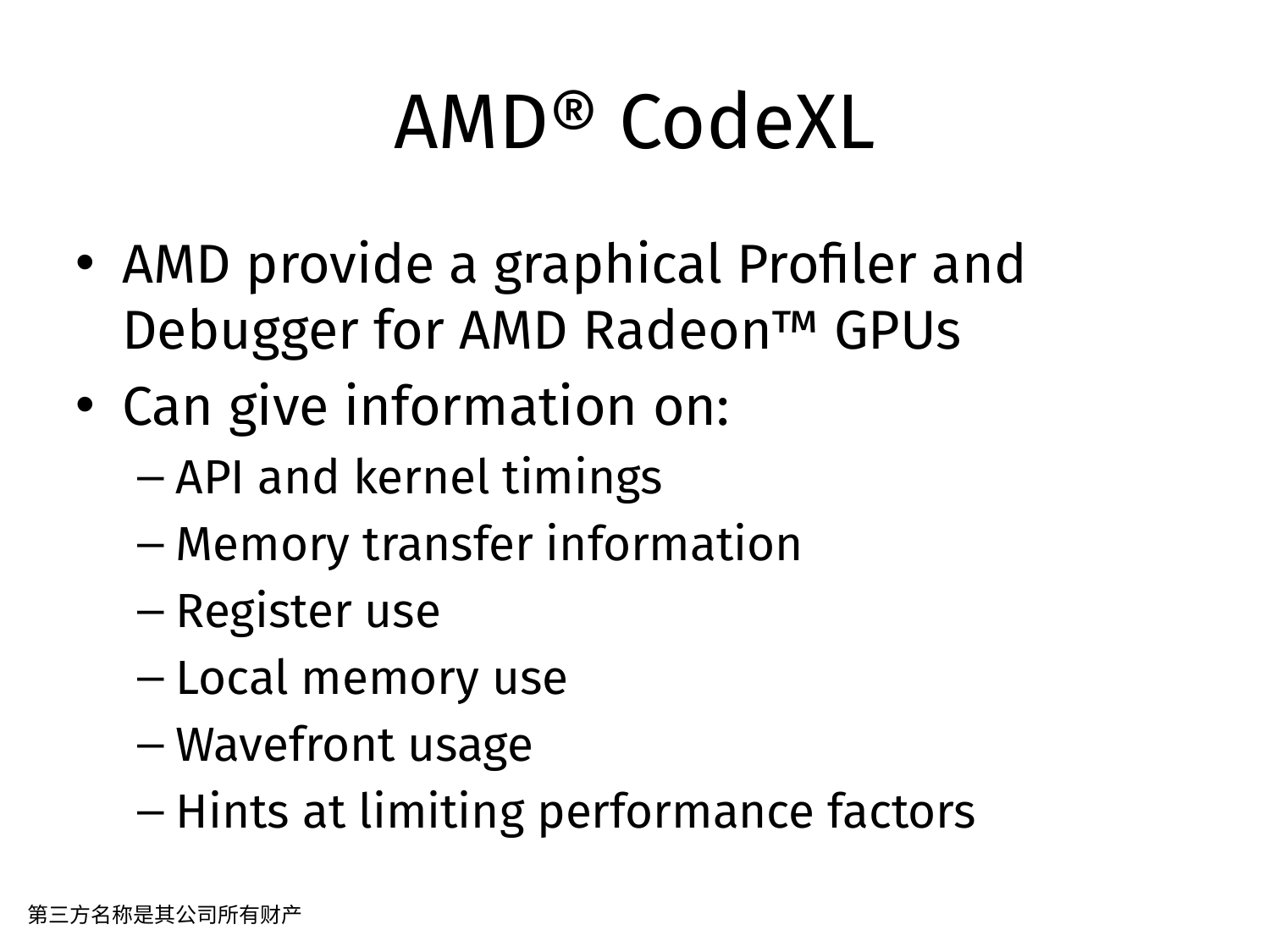

AMD® CodeXL
AMD provide a graphical Profiler and Debugger for AMD Radeon™ GPUs
Can give information on:
API and kernel timings
Memory transfer information
Register use
Local memory use
Wavefront usage
Hints at limiting performance factors
第三方名称是其公司所有财产